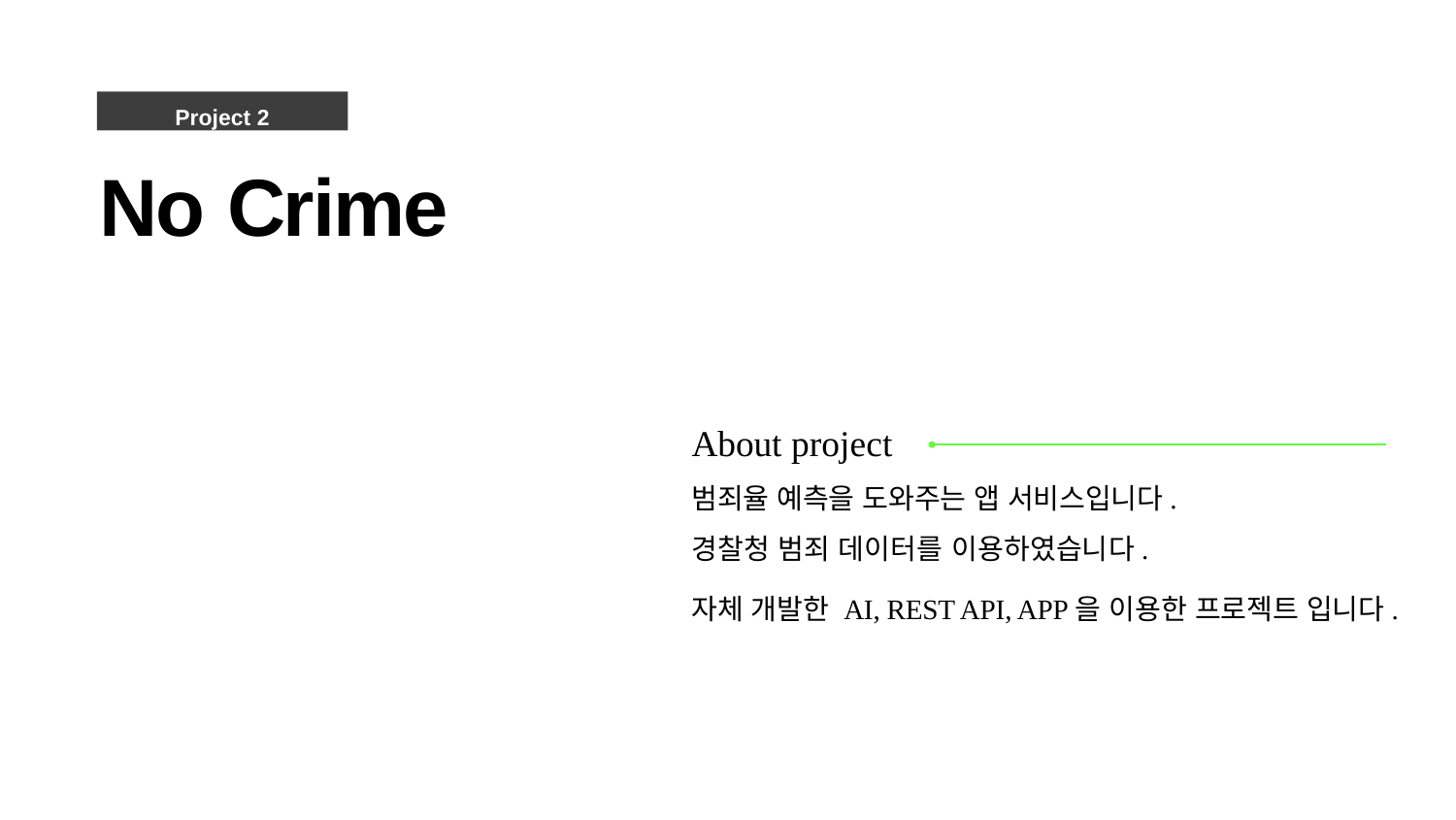

Project 2
# No Crime
About project
범죄율 예측을 도와주는 앱 서비스입니다.
경찰청 범죄 데이터를 이용하였습니다.
자체 개발한 AI, REST API, APP을 이용한 프로젝트 입니다.